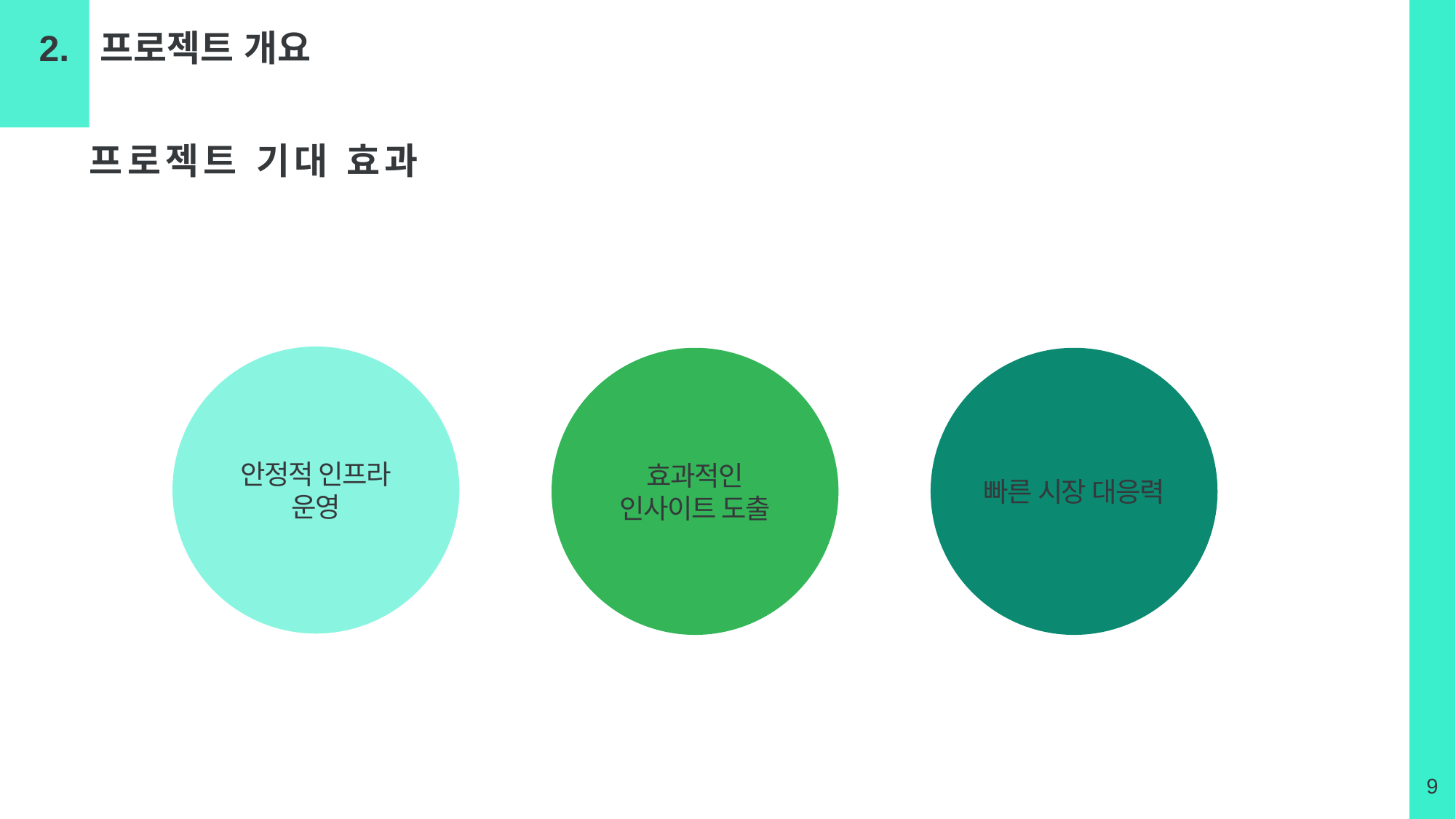

프로젝트 개요
2.
프로젝트 기대 효과
안정적 인프라
운영
효과적인
인사이트 도출
빠른 시장 대응력
9